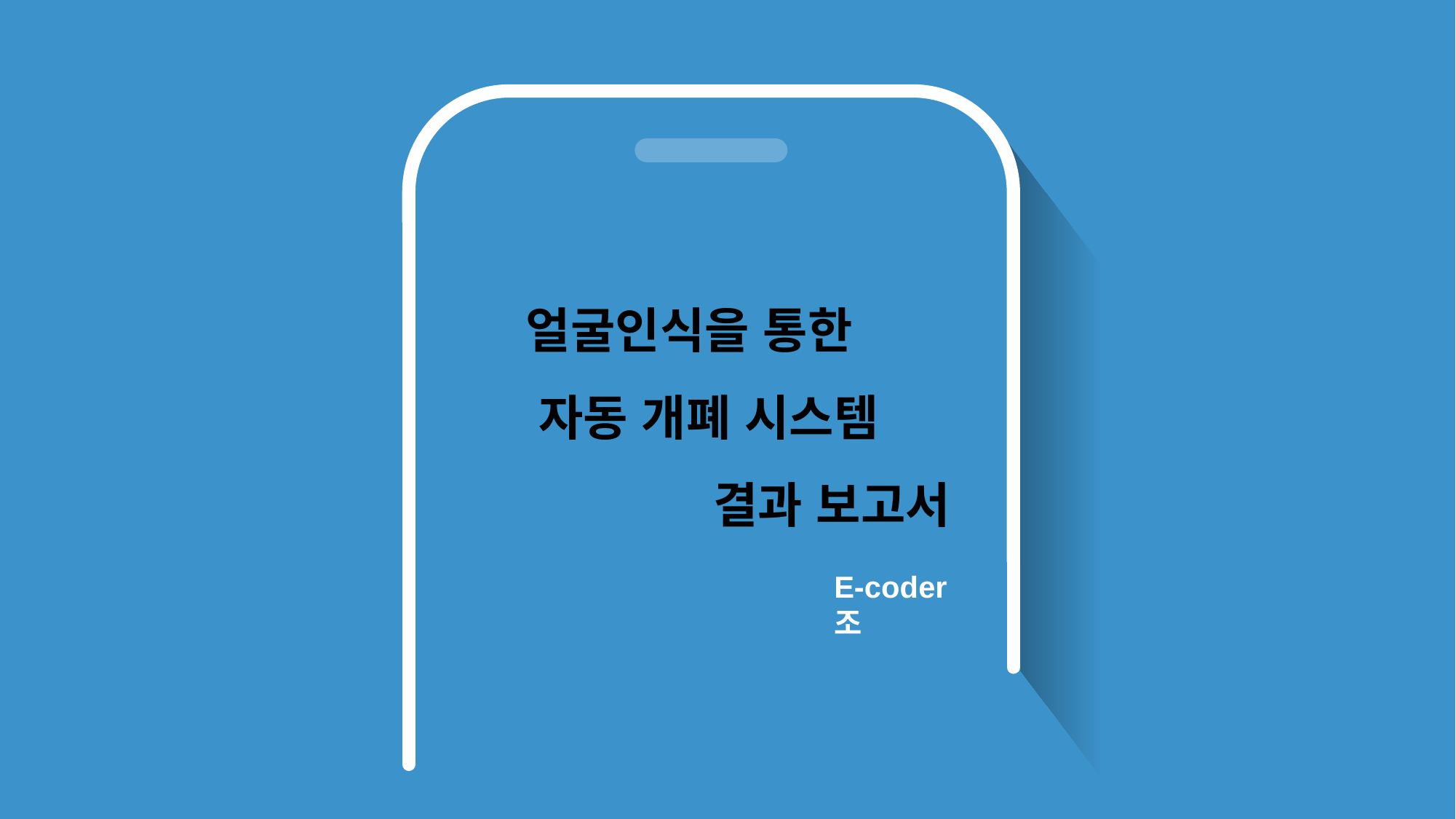

얼굴인식을 통한
 자동 개폐 시스템
결과 보고서

E-coder조